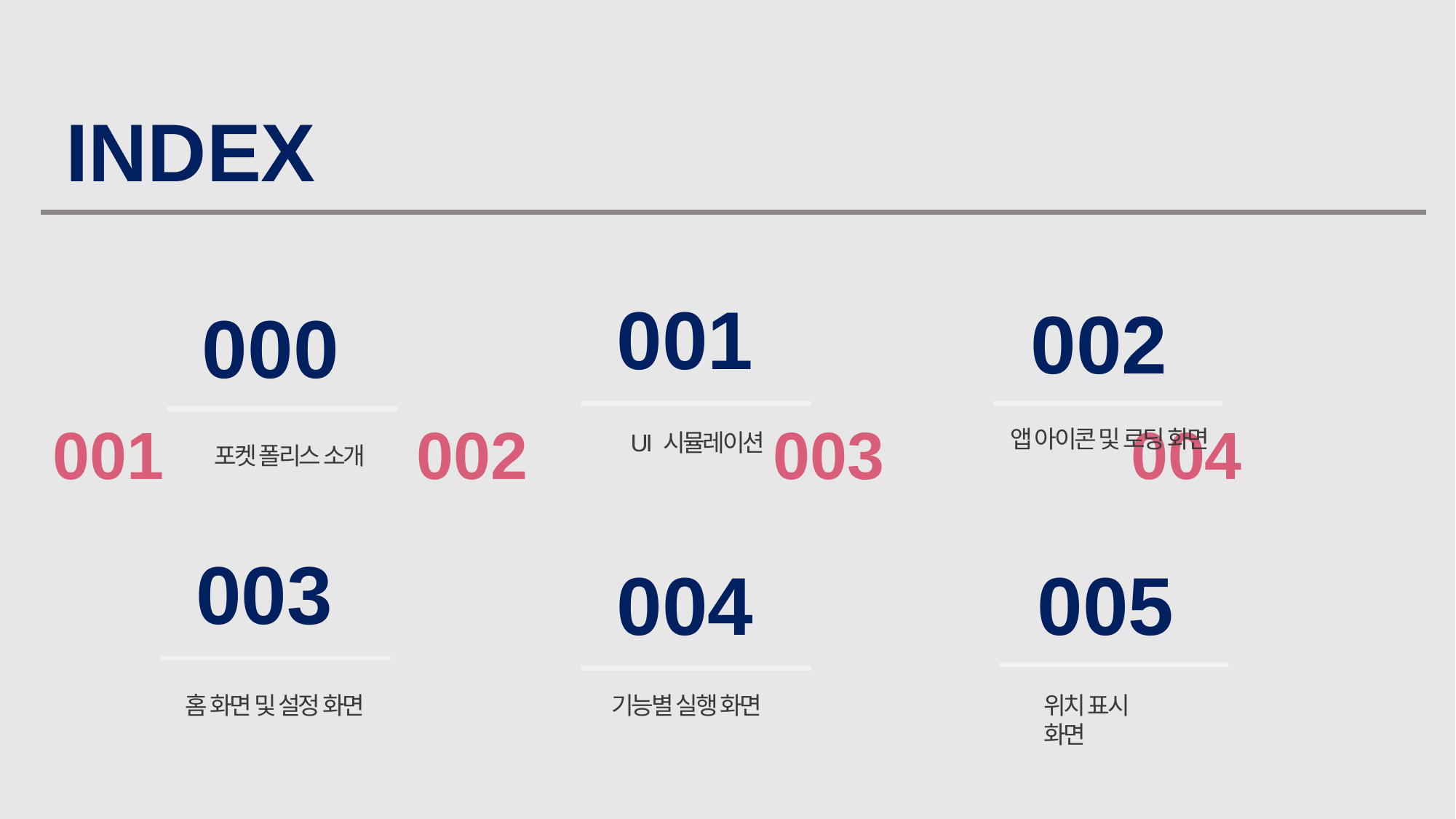

INDEX
001
002
000
앱 아이콘 및 로딩 화면
UI 시뮬레이션
포켓 폴리스 소개
003
004
005
홈 화면 및 설정 화면
기능별 실행 화면
위치 표시 화면